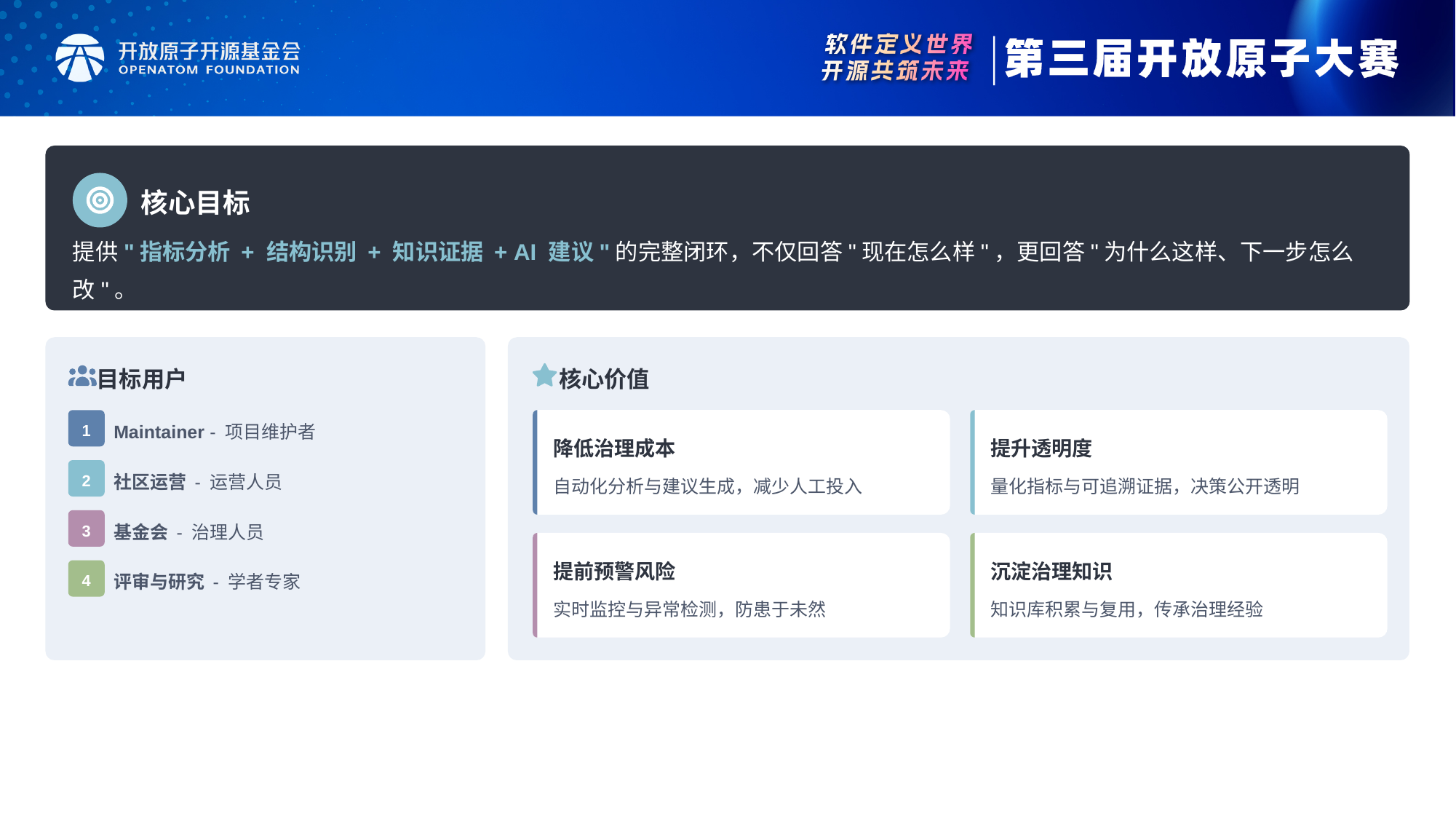

核心目标

提供"指标分析 + 结构识别 + 知识证据 + AI 建议"的完整闭环，不仅回答"现在怎么样"，更回答"为什么这样、下一步怎么改"。

目标用户
核心价值

1

Maintainer - 项目维护者
降低治理成本
提升透明度
2

社区运营 - 运营人员
自动化分析与建议生成，减少人工投入
量化指标与可追溯证据，决策公开透明
3

基金会 - 治理人员

提前预警风险
沉淀治理知识
4

评审与研究 - 学者专家
实时监控与异常检测，防患于未然
知识库积累与复用，传承治理经验